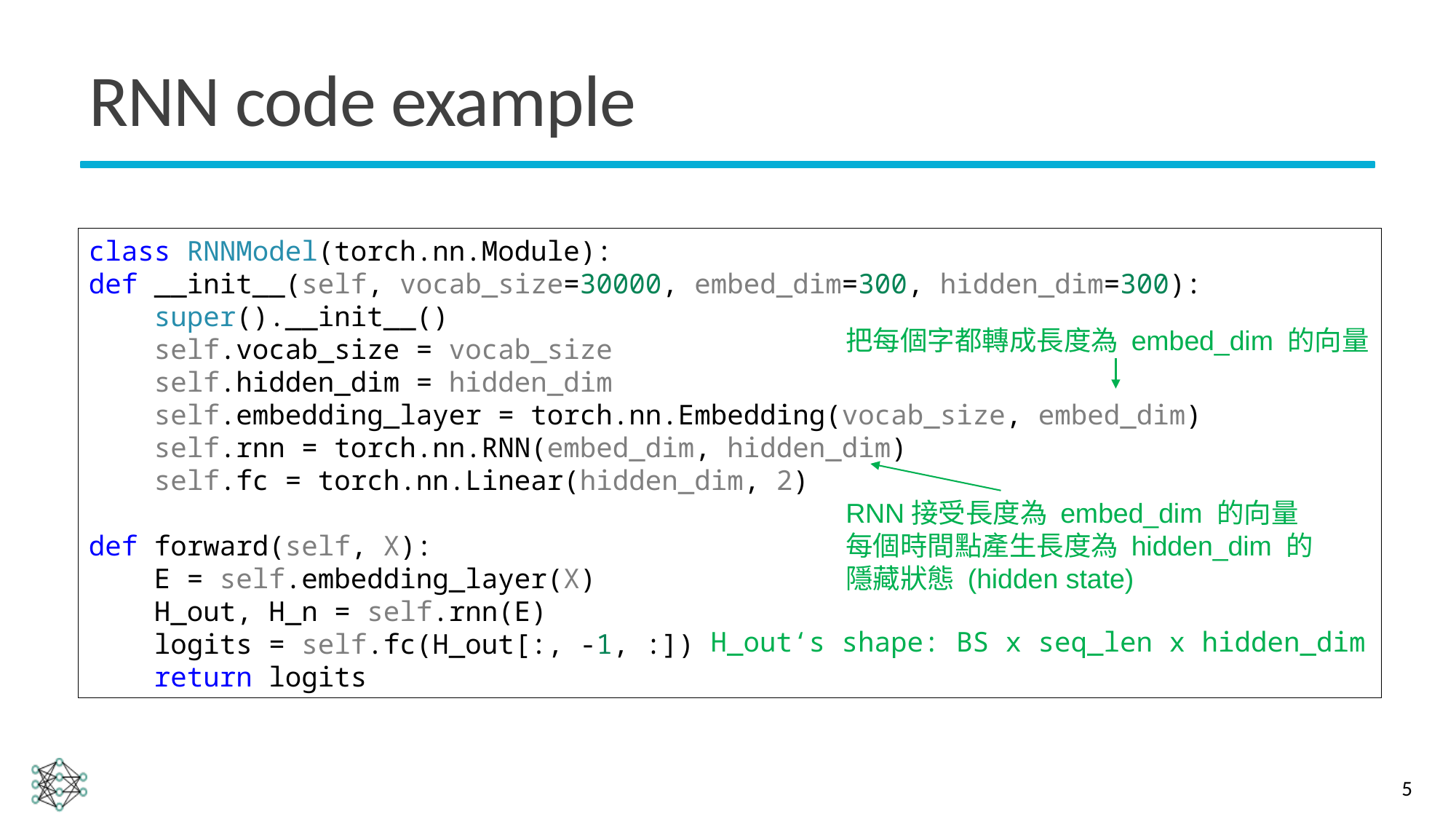

# RNN code example
class RNNModel(torch.nn.Module):
def __init__(self, vocab_size=30000, embed_dim=300, hidden_dim=300):
    super().__init__()
    self.vocab_size = vocab_size
    self.hidden_dim = hidden_dim
    self.embedding_layer = torch.nn.Embedding(vocab_size, embed_dim)
    self.rnn = torch.nn.RNN(embed_dim, hidden_dim)
    self.fc = torch.nn.Linear(hidden_dim, 2)

def forward(self, X):
    E = self.embedding_layer(X)
    H_out, H_n = self.rnn(E)
    logits = self.fc(H_out[:, -1, :])
    return logits
把每個字都轉成長度為 embed_dim 的向量
RNN接受長度為 embed_dim 的向量
每個時間點產生長度為 hidden_dim 的隱藏狀態 (hidden state)
H_out‘s shape: BS x seq_len x hidden_dim
5